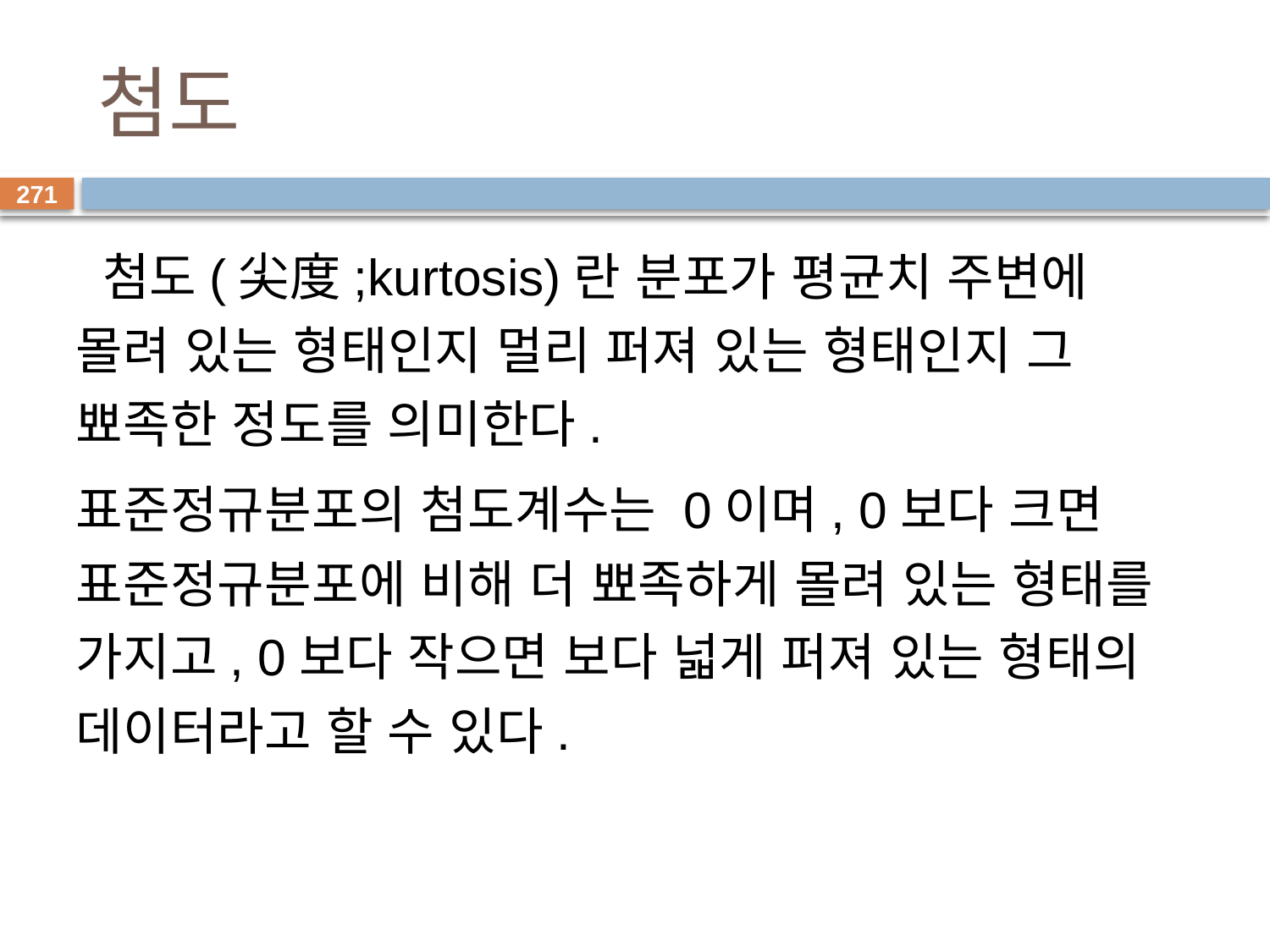

# 첨도
271
 첨도(尖度;kurtosis)란 분포가 평균치 주변에 몰려 있는 형태인지 멀리 퍼져 있는 형태인지 그 뾰족한 정도를 의미한다.
표준정규분포의 첨도계수는 0이며, 0보다 크면 표준정규분포에 비해 더 뾰족하게 몰려 있는 형태를 가지고, 0보다 작으면 보다 넓게 퍼져 있는 형태의 데이터라고 할 수 있다.